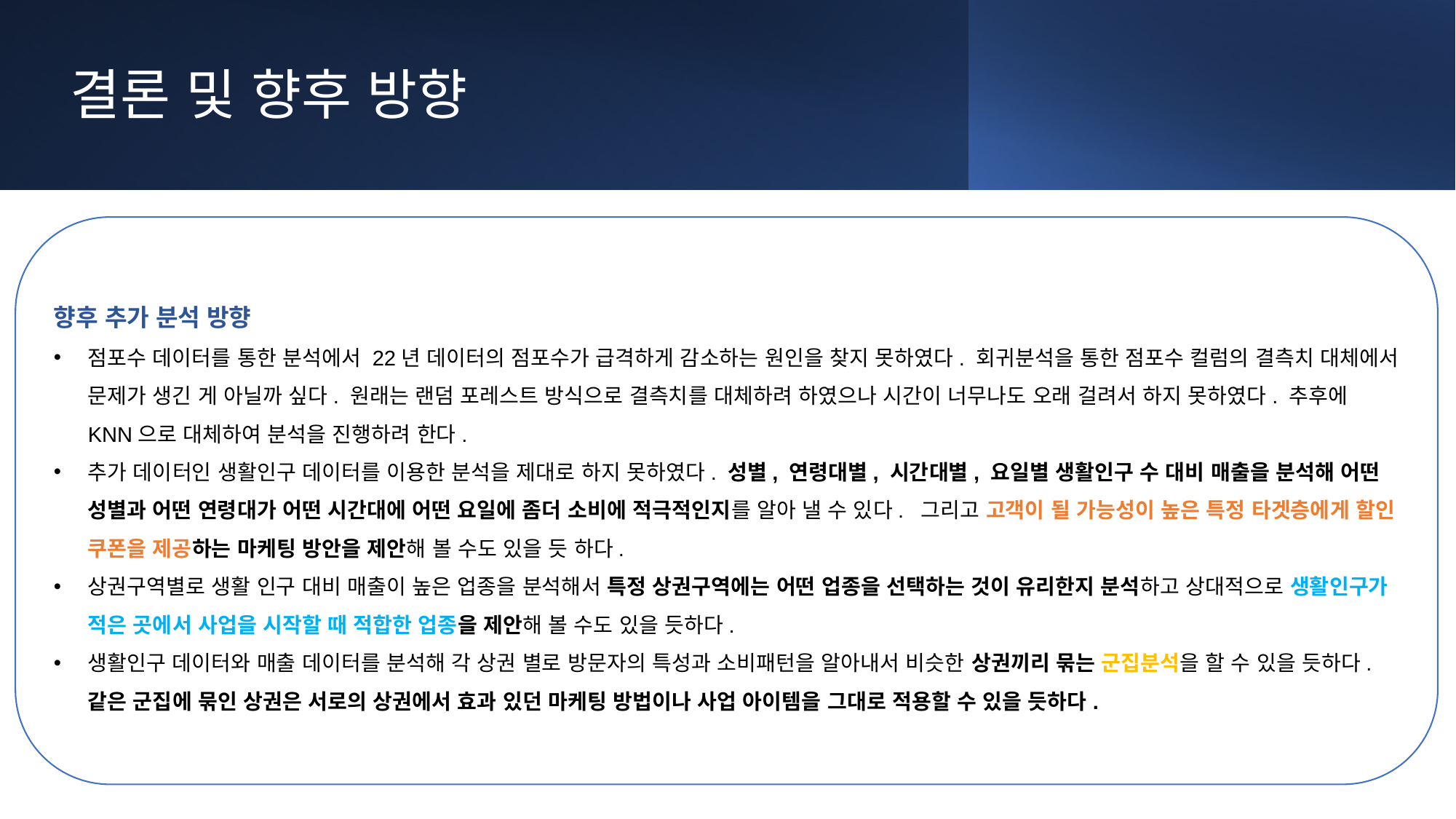

결론 및 향후 방향
향후 추가 분석 방향
점포수 데이터를 통한 분석에서 22년 데이터의 점포수가 급격하게 감소하는 원인을 찾지 못하였다. 회귀분석을 통한 점포수 컬럼의 결측치 대체에서 문제가 생긴 게 아닐까 싶다. 원래는 랜덤 포레스트 방식으로 결측치를 대체하려 하였으나 시간이 너무나도 오래 걸려서 하지 못하였다. 추후에 KNN으로 대체하여 분석을 진행하려 한다.
추가 데이터인 생활인구 데이터를 이용한 분석을 제대로 하지 못하였다. 성별, 연령대별, 시간대별, 요일별 생활인구 수 대비 매출을 분석해 어떤 성별과 어떤 연령대가 어떤 시간대에 어떤 요일에 좀더 소비에 적극적인지를 알아 낼 수 있다.  그리고 고객이 될 가능성이 높은 특정 타겟층에게 할인 쿠폰을 제공하는 마케팅 방안을 제안해 볼 수도 있을 듯 하다.
상권구역별로 생활 인구 대비 매출이 높은 업종을 분석해서 특정 상권구역에는 어떤 업종을 선택하는 것이 유리한지 분석하고 상대적으로 생활인구가 적은 곳에서 사업을 시작할 때 적합한 업종을 제안해 볼 수도 있을 듯하다.
생활인구 데이터와 매출 데이터를 분석해 각 상권 별로 방문자의 특성과 소비패턴을 알아내서 비슷한 상권끼리 묶는 군집분석을 할 수 있을 듯하다. 같은 군집에 묶인 상권은 서로의 상권에서 효과 있던 마케팅 방법이나 사업 아이템을 그대로 적용할 수 있을 듯하다.